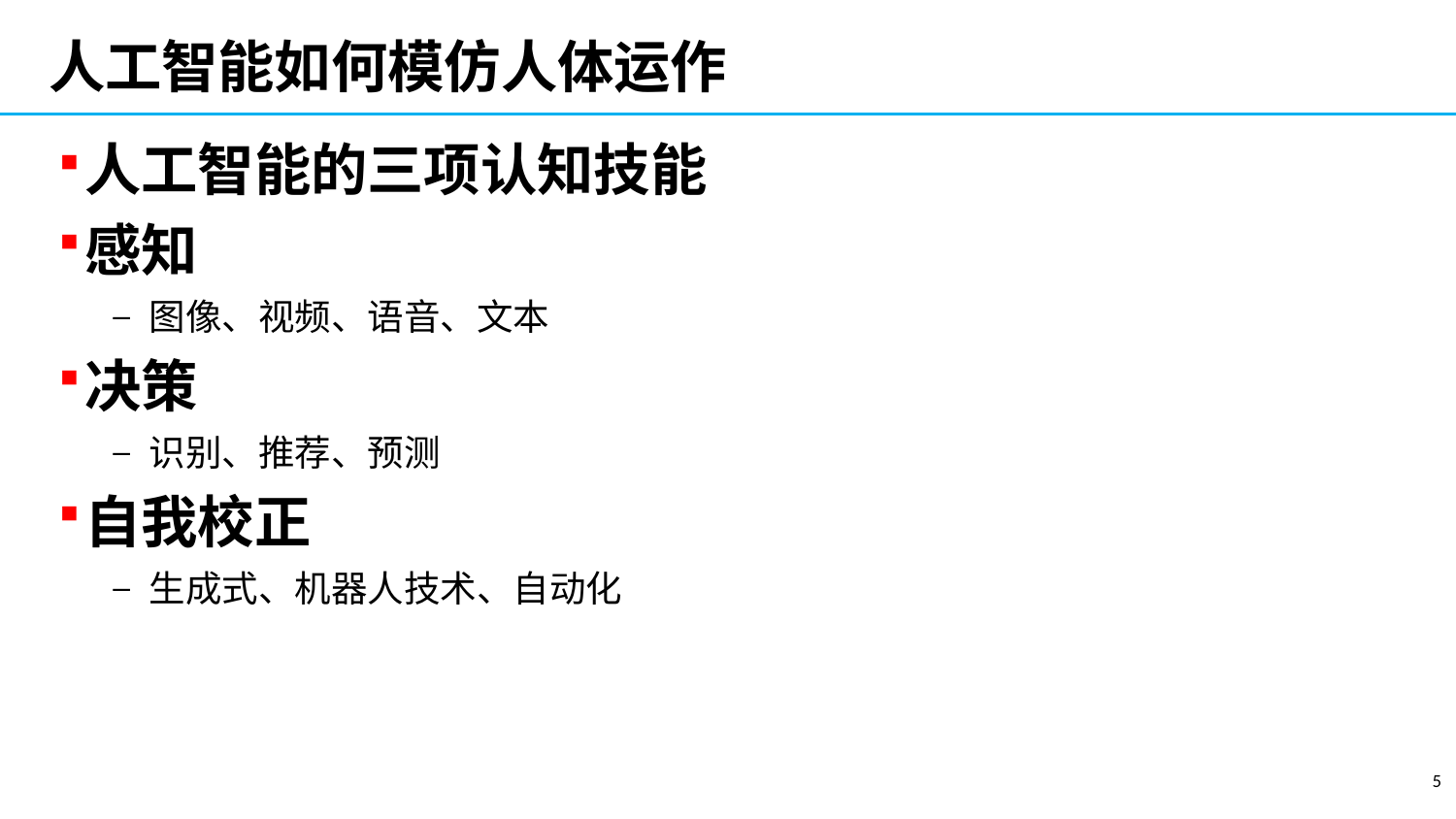

# 人工智能如何模仿人体运作

人工智能的三项认知技能
感知
图像、视频、语音、文本
决策
识别、推荐、预测
自我校正
生成式、机器人技术、自动化
5